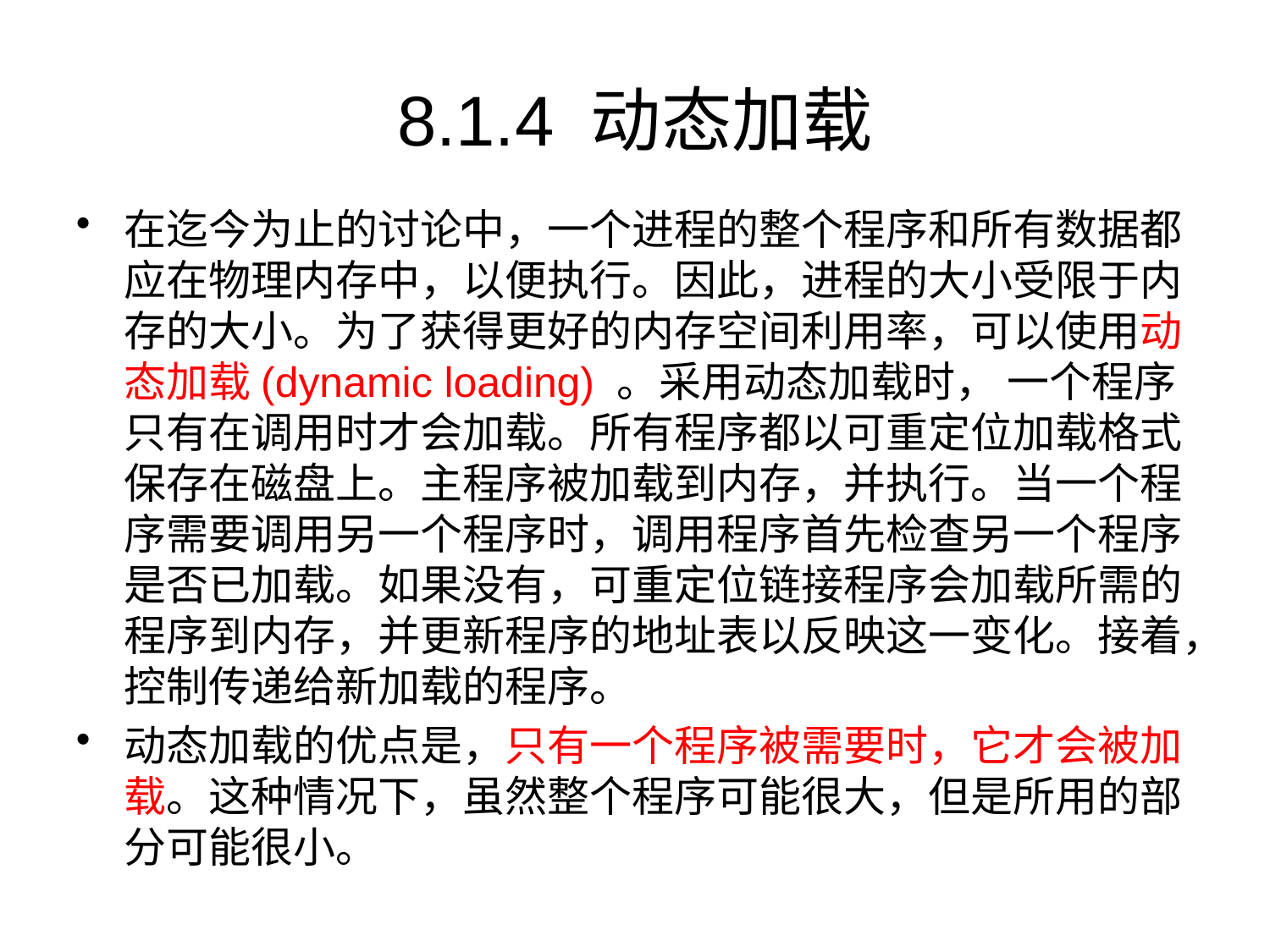

# 8.1.4 动态加载
在迄今为止的讨论中，一个进程的整个程序和所有数据都应在物理内存中，以便执行。因此，进程的大小受限于内存的大小。为了获得更好的内存空间利用率，可以使用动态加载(dynamic loading) 。采用动态加载时， 一个程序只有在调用时才会加载。所有程序都以可重定位加载格式保存在磁盘上。主程序被加载到内存，并执行。当一个程序需要调用另一个程序时，调用程序首先检查另一个程序是否已加载。如果没有，可重定位链接程序会加载所需的程序到内存，并更新程序的地址表以反映这一变化。接着，控制传递给新加载的程序。
动态加载的优点是，只有一个程序被需要时，它才会被加载。这种情况下，虽然整个程序可能很大，但是所用的部分可能很小。